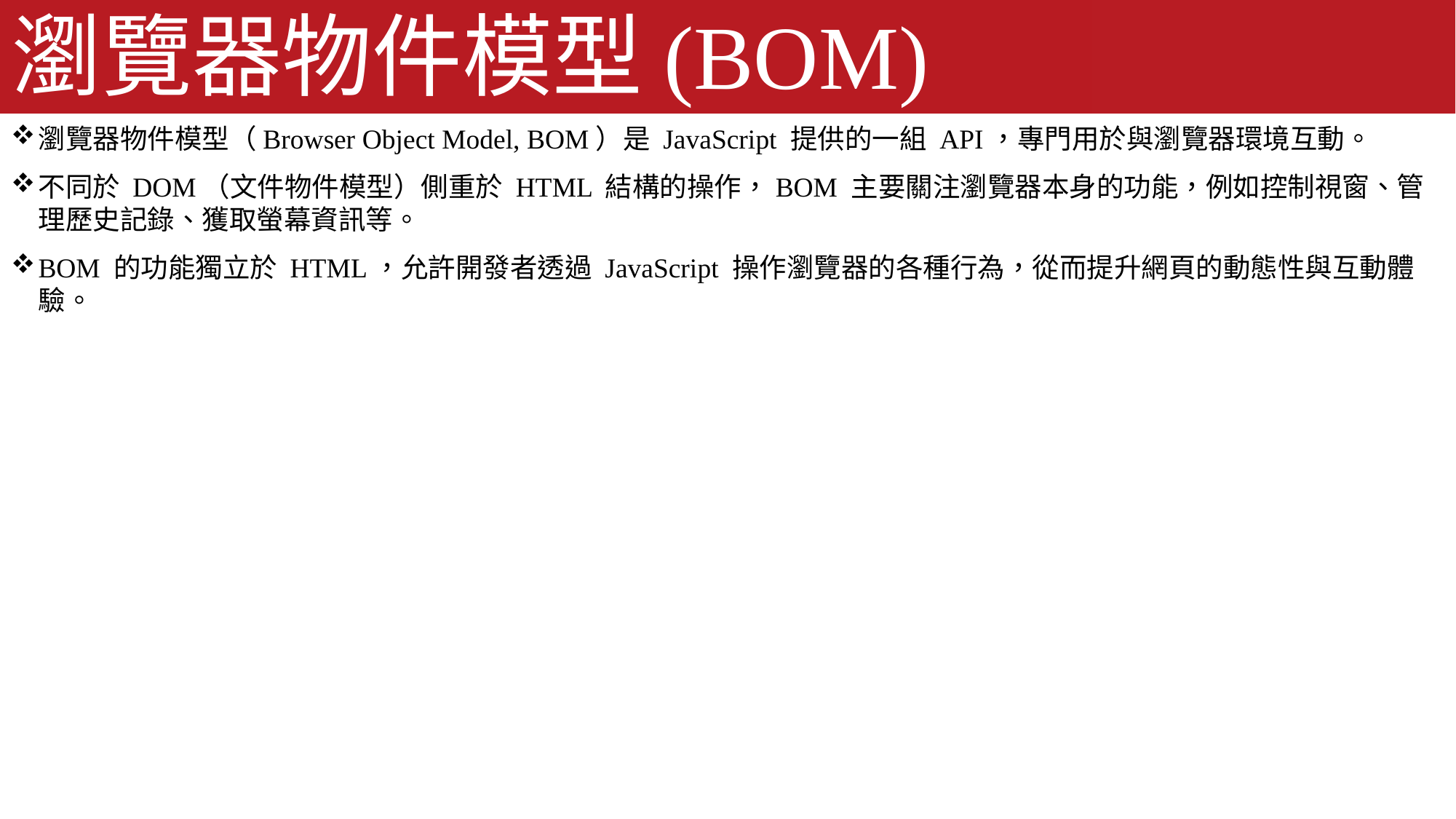

# 瀏覽器物件模型(BOM)
瀏覽器物件模型（Browser Object Model, BOM）是 JavaScript 提供的一組 API，專門用於與瀏覽器環境互動。
不同於 DOM（文件物件模型）側重於 HTML 結構的操作，BOM 主要關注瀏覽器本身的功能，例如控制視窗、管理歷史記錄、獲取螢幕資訊等。
BOM 的功能獨立於 HTML，允許開發者透過 JavaScript 操作瀏覽器的各種行為，從而提升網頁的動態性與互動體驗。